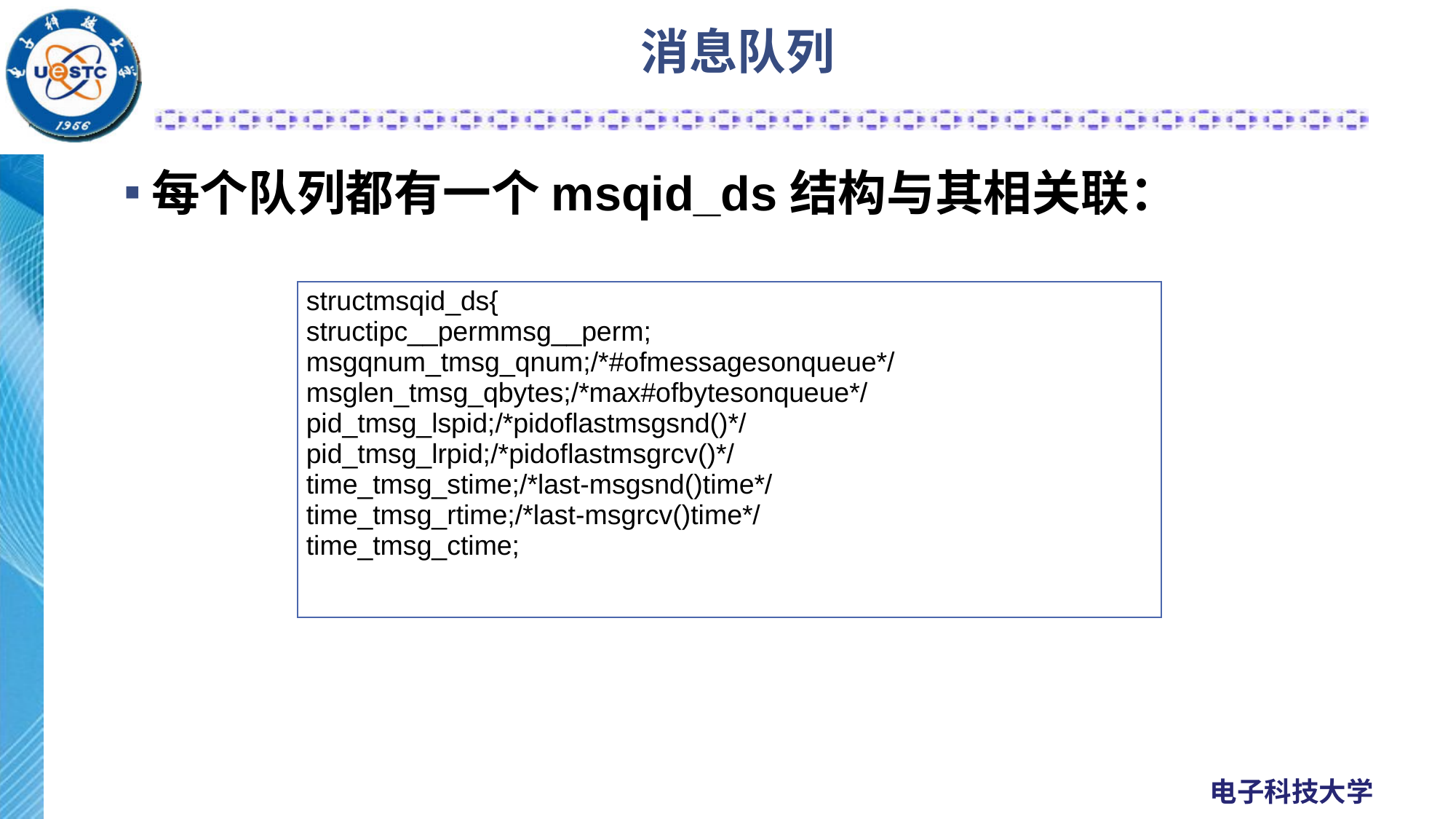

# 消息队列
每个队列都有一个msqid_ds结构与其相关联：

| structmsqid\_ds{ structipc\_\_permmsg\_\_perm; msgqnum\_tmsg\_qnum;/\*#ofmessagesonqueue\*/ msglen\_tmsg\_qbytes;/\*max#ofbytesonqueue\*/ pid\_tmsg\_lspid;/\*pidoflastmsgsnd()\*/ pid\_tmsg\_lrpid;/\*pidoflastmsgrcv()\*/ time\_tmsg\_stime;/\*last-msgsnd()time\*/ time\_tmsg\_rtime;/\*last-msgrcv()time\*/ time\_tmsg\_ctime; |
| --- |